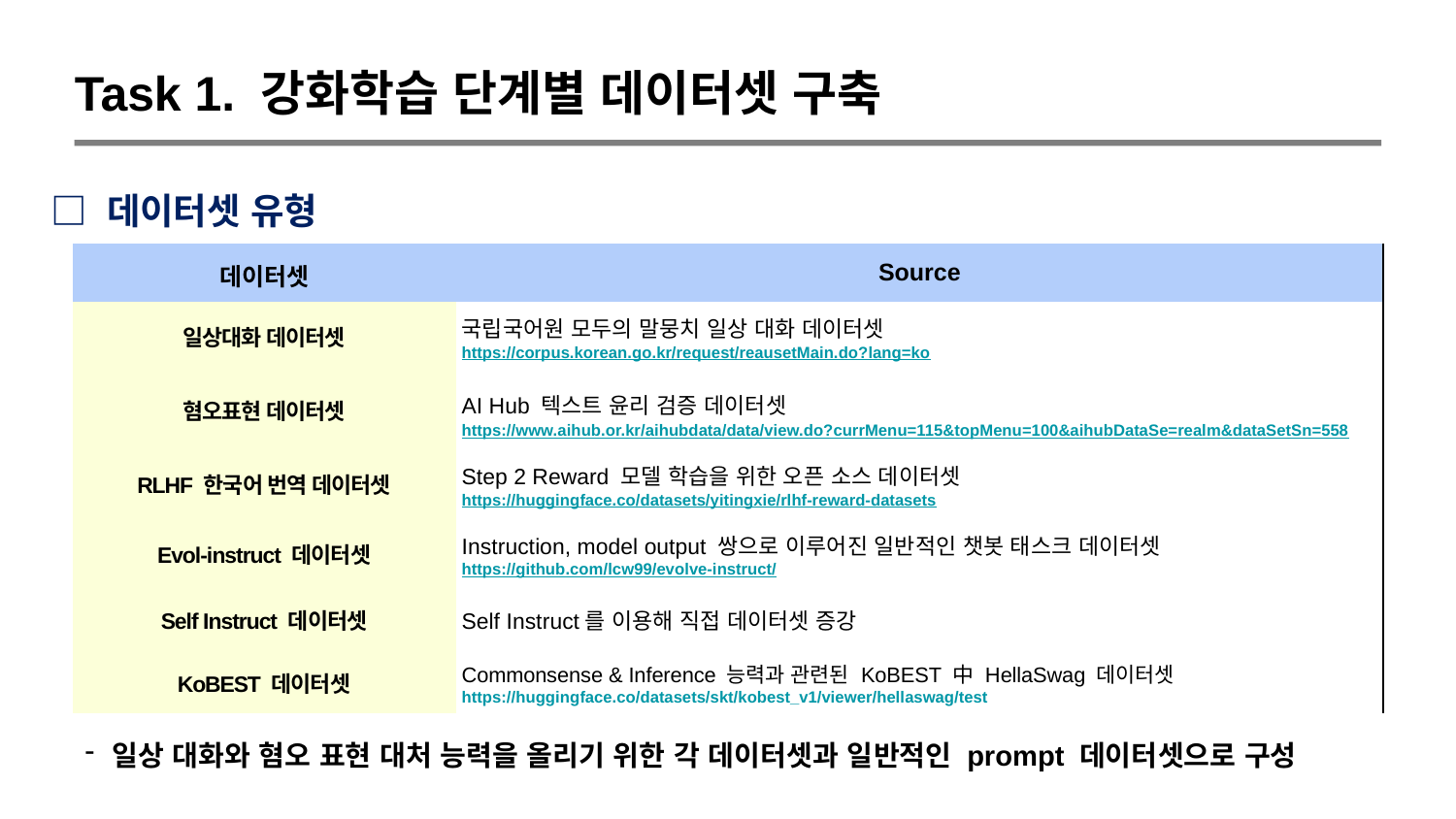

Task 1. 강화학습 단계별 데이터셋 구축
□ 데이터셋 유형
| 데이터셋 | Source |
| --- | --- |
| 일상대화 데이터셋 | 국립국어원 모두의 말뭉치 일상 대화 데이터셋 https://corpus.korean.go.kr/request/reausetMain.do?lang=ko |
| 혐오표현 데이터셋 | AI Hub 텍스트 윤리 검증 데이터셋 https://www.aihub.or.kr/aihubdata/data/view.do?currMenu=115&topMenu=100&aihubDataSe=realm&dataSetSn=558 |
| RLHF 한국어 번역 데이터셋 | Step 2 Reward 모델 학습을 위한 오픈 소스 데이터셋 https://huggingface.co/datasets/yitingxie/rlhf-reward-datasets |
| Evol-instruct 데이터셋 | Instruction, model output 쌍으로 이루어진 일반적인 챗봇 태스크 데이터셋 https://github.com/lcw99/evolve-instruct/ |
| Self Instruct 데이터셋 | Self Instruct를 이용해 직접 데이터셋 증강 |
| KoBEST 데이터셋 | Commonsense & Inference 능력과 관련된 KoBEST 中 HellaSwag 데이터셋 https://huggingface.co/datasets/skt/kobest\_v1/viewer/hellaswag/test |
일상 대화와 혐오 표현 대처 능력을 올리기 위한 각 데이터셋과 일반적인 prompt 데이터셋으로 구성